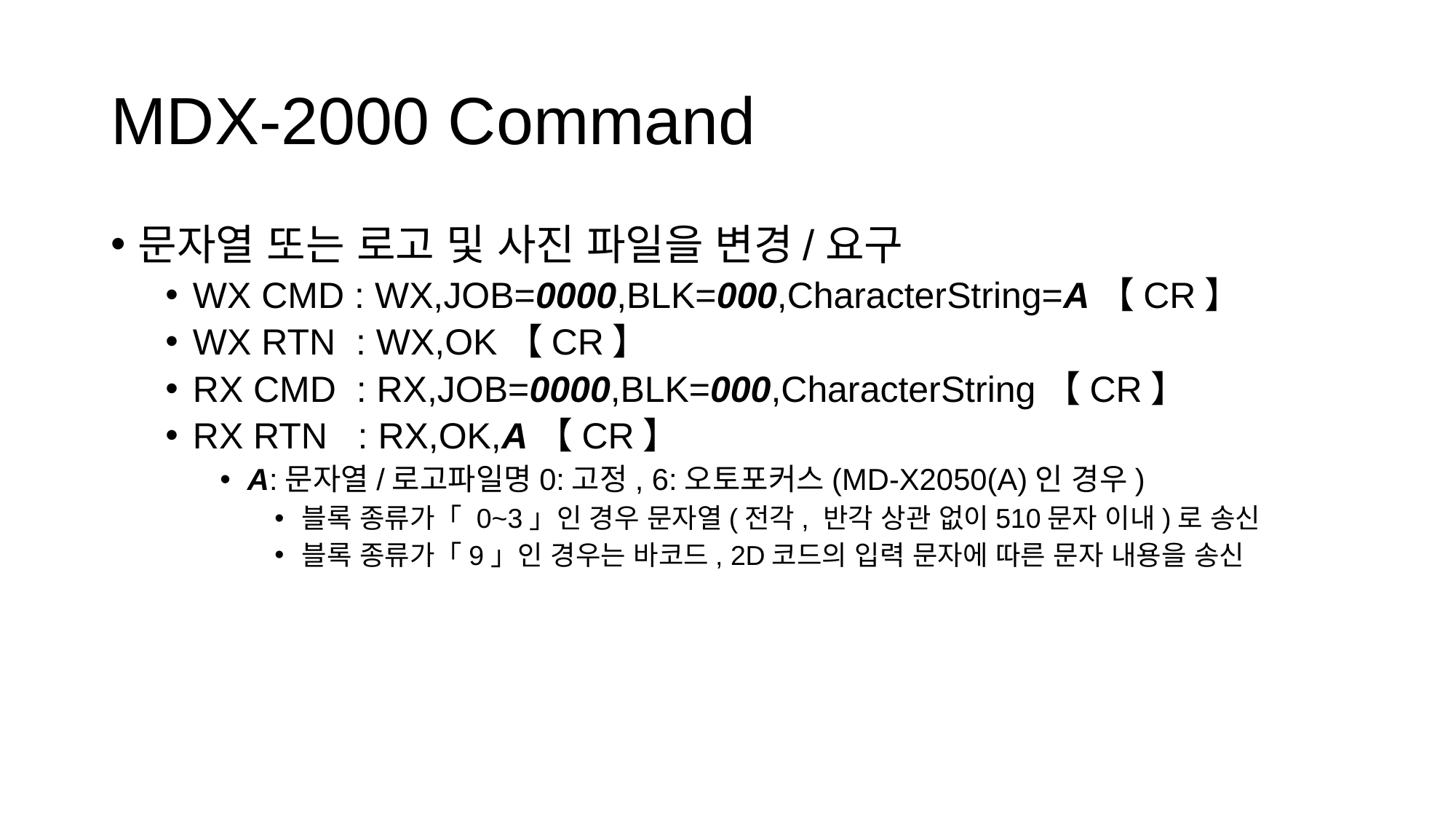

# MDX-2000 Command
문자열 또는 로고 및 사진 파일을 변경/요구
WX CMD : WX,JOB=0000,BLK=000,CharacterString=A【CR】
WX RTN  : WX,OK【CR】
RX CMD  : RX,JOB=0000,BLK=000,CharacterString【CR】
RX RTN   : RX,OK,A【CR】
A:문자열/로고파일명0:고정, 6:오토포커스(MD-X2050(A)인 경우)
블록 종류가「 0~3」인 경우 문자열(전각, 반각 상관 없이510문자 이내)로 송신
블록 종류가「9」인 경우는 바코드, 2D코드의 입력 문자에 따른 문자 내용을 송신